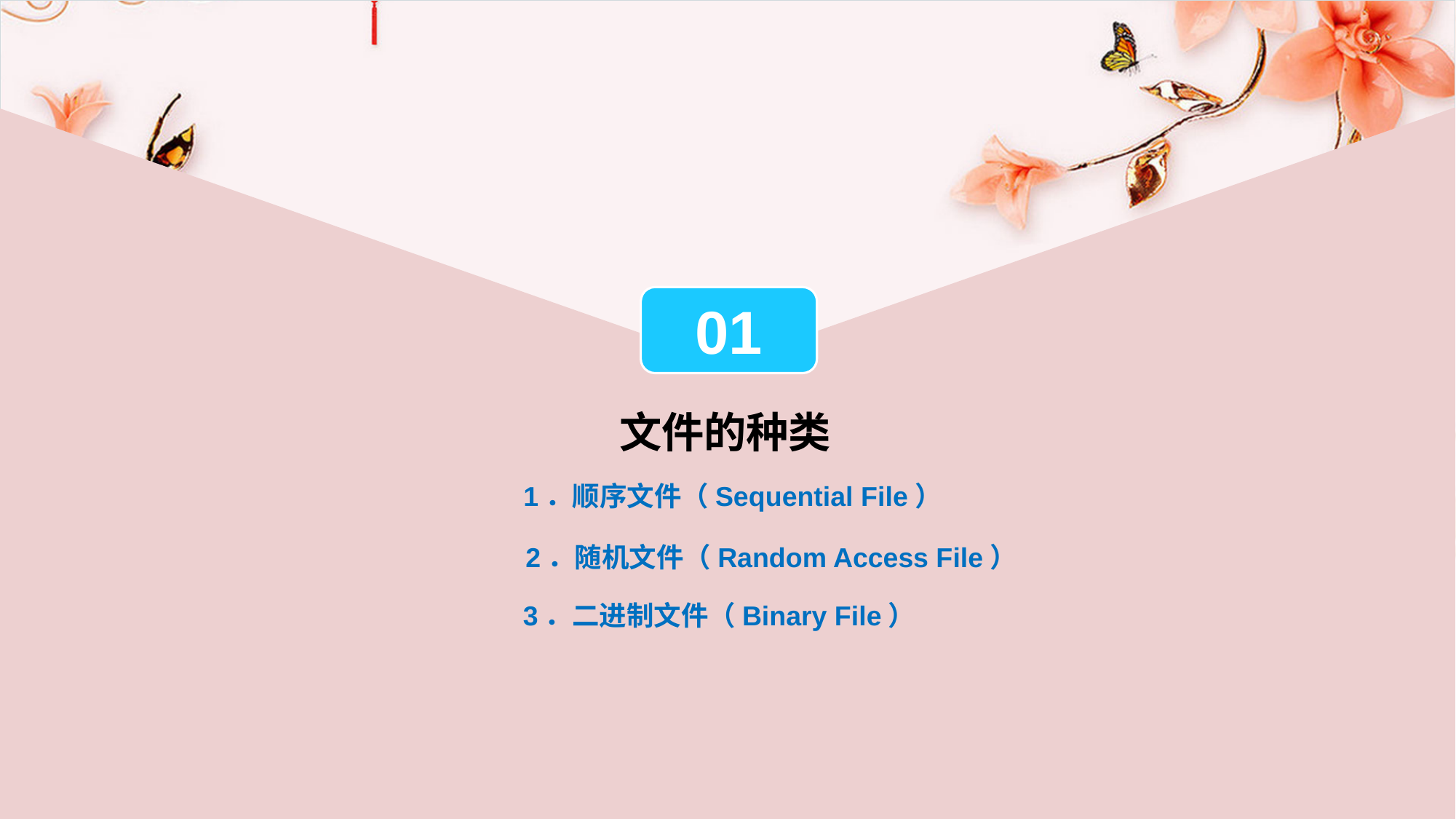

01
文件的种类
1．顺序文件（Sequential File）
2．随机文件（Random Access File）
3．二进制文件（Binary File）